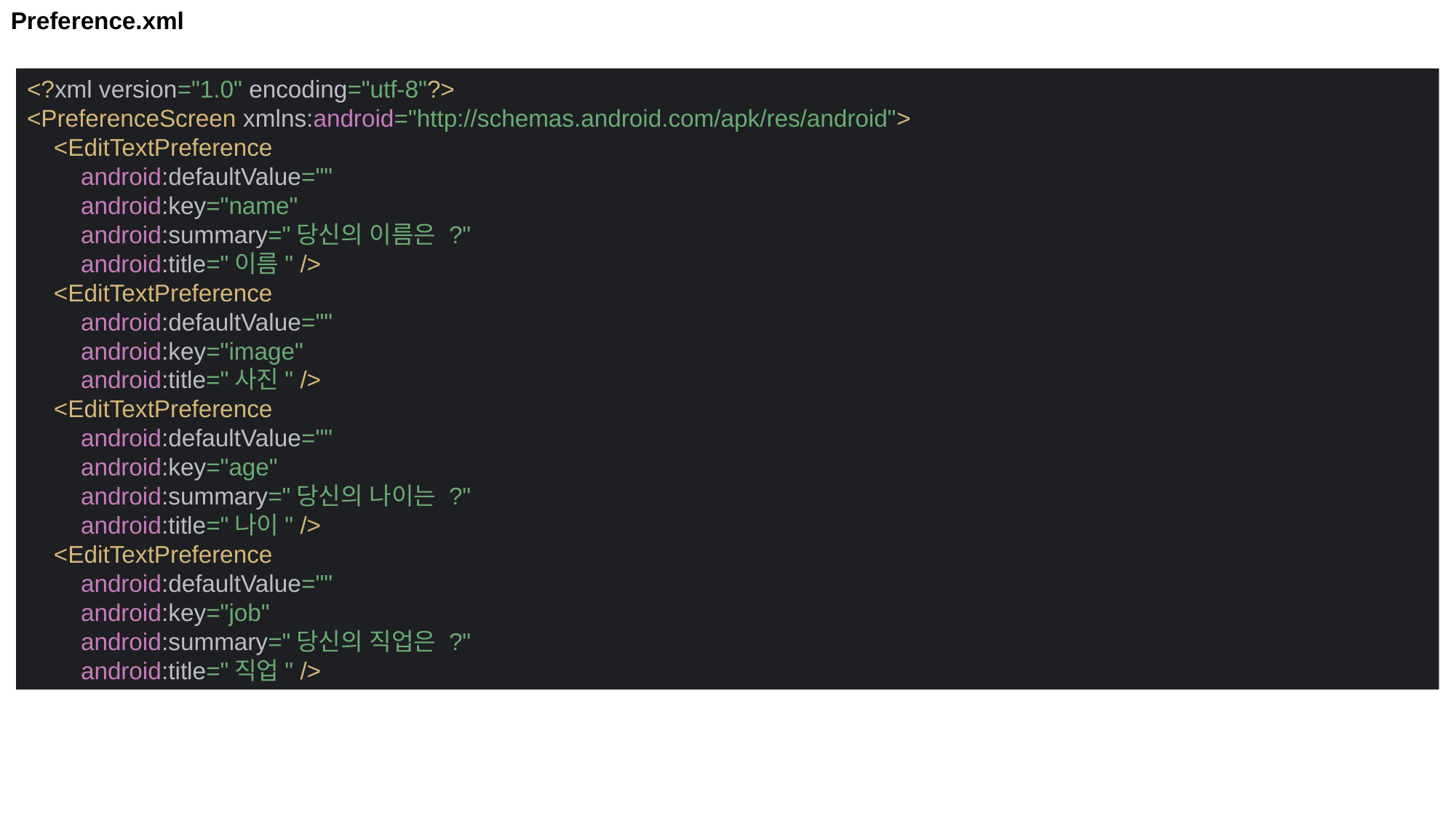

Preference.xml
<?xml version="1.0" encoding="utf-8"?>
<PreferenceScreen xmlns:android="http://schemas.android.com/apk/res/android">
    <EditTextPreference
        android:defaultValue=""
        android:key="name"
        android:summary="당신의 이름은 ?"
        android:title="이름" />
    <EditTextPreference
        android:defaultValue=""
        android:key="image"
        android:title="사진" />
    <EditTextPreference
        android:defaultValue=""
        android:key="age"
        android:summary="당신의 나이는 ?"
        android:title="나이" />
    <EditTextPreference
        android:defaultValue=""
        android:key="job"
        android:summary="당신의 직업은 ?"
        android:title="직업" />